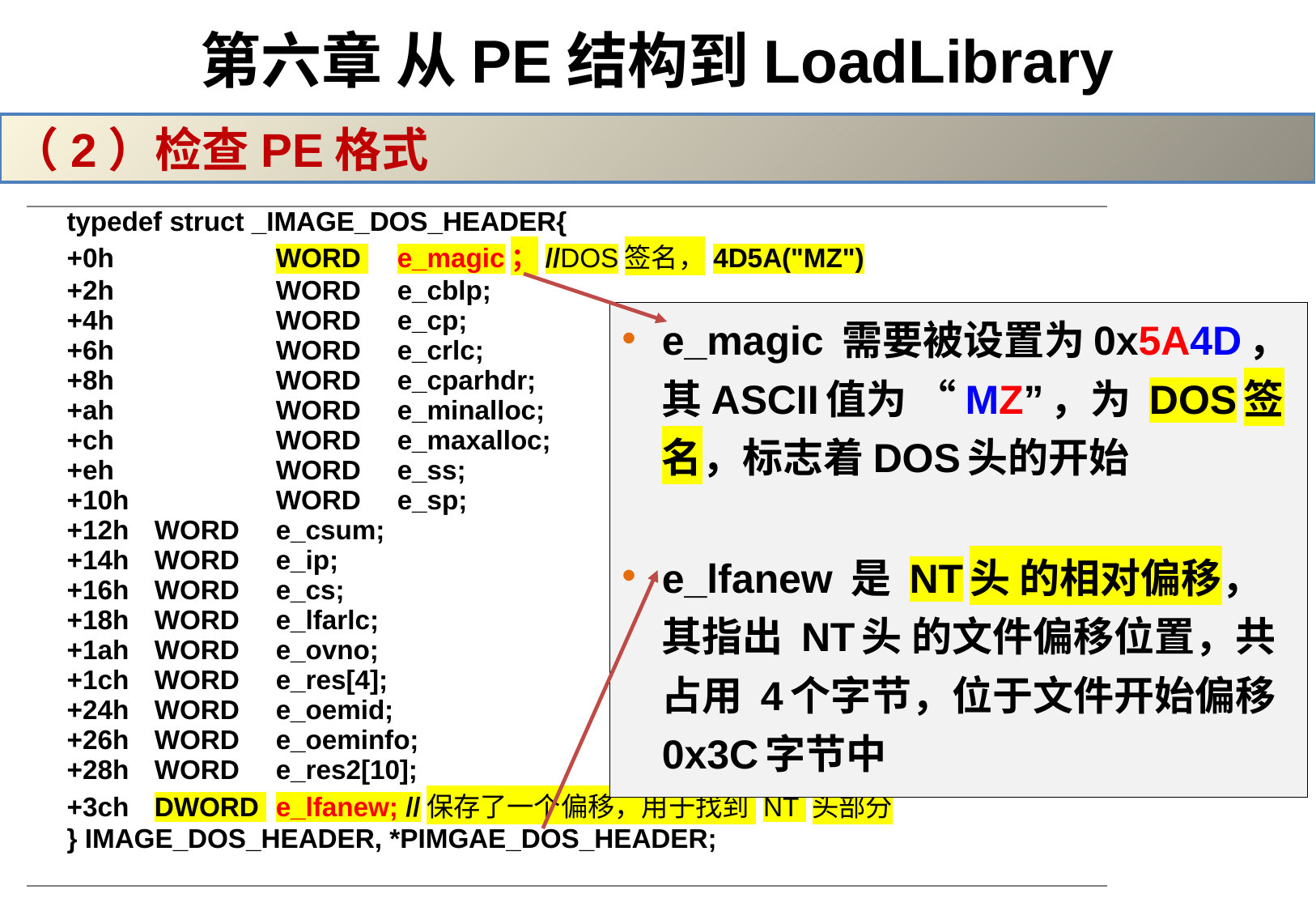

# 第六章 从PE结构到LoadLibrary
（2）检查PE格式
| typedef struct \_IMAGE\_DOS\_HEADER{ +0h WORD e\_magic；//DOS签名，4D5A("MZ") +2h WORD e\_cblp; +4h WORD e\_cp; +6h WORD e\_crlc; +8h WORD e\_cparhdr; +ah WORD e\_minalloc; +ch WORD e\_maxalloc; +eh WORD e\_ss; +10h WORD e\_sp; +12h WORD e\_csum; +14h WORD e\_ip; +16h WORD e\_cs; +18h WORD e\_lfarlc; +1ah WORD e\_ovno; +1ch WORD e\_res[4]; +24h WORD e\_oemid; +26h WORD e\_oeminfo; +28h WORD e\_res2[10]; +3ch DWORD e\_lfanew; //保存了一个偏移，用于找到 NT 头部分 } IMAGE\_DOS\_HEADER, \*PIMGAE\_DOS\_HEADER; |
| --- |
e_magic 需要被设置为0x5A4D，其ASCII值为 “MZ”，为 DOS签名，标志着DOS头的开始

e_lfanew 是 NT头 的相对偏移，其指出 NT头 的文件偏移位置，共占用 4个字节，位于文件开始偏移 0x3C字节中